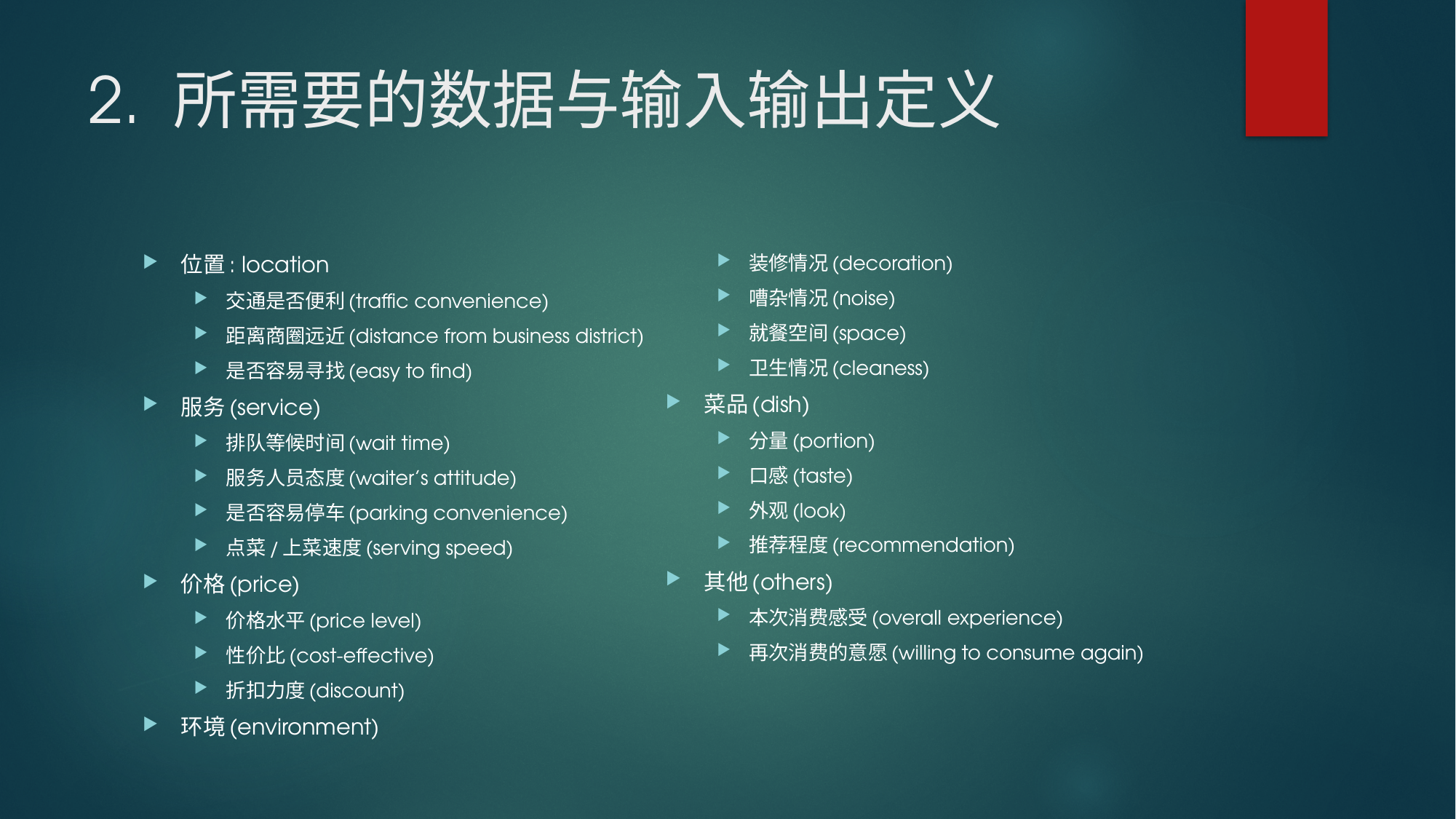

# 2. 所需要的数据与输入输出定义
位置: location
交通是否便利(traffic convenience)
距离商圈远近(distance from business district)
是否容易寻找(easy to find)
服务(service)
排队等候时间(wait time)
服务人员态度(waiter’s attitude)
是否容易停车(parking convenience)
点菜/上菜速度(serving speed)
价格(price)
价格水平(price level)
性价比(cost-effective)
折扣力度(discount)
环境(environment)
装修情况(decoration)
嘈杂情况(noise)
就餐空间(space)
卫生情况(cleaness)
菜品(dish)
分量(portion)
口感(taste)
外观(look)
推荐程度(recommendation)
其他(others)
本次消费感受(overall experience)
再次消费的意愿(willing to consume again)